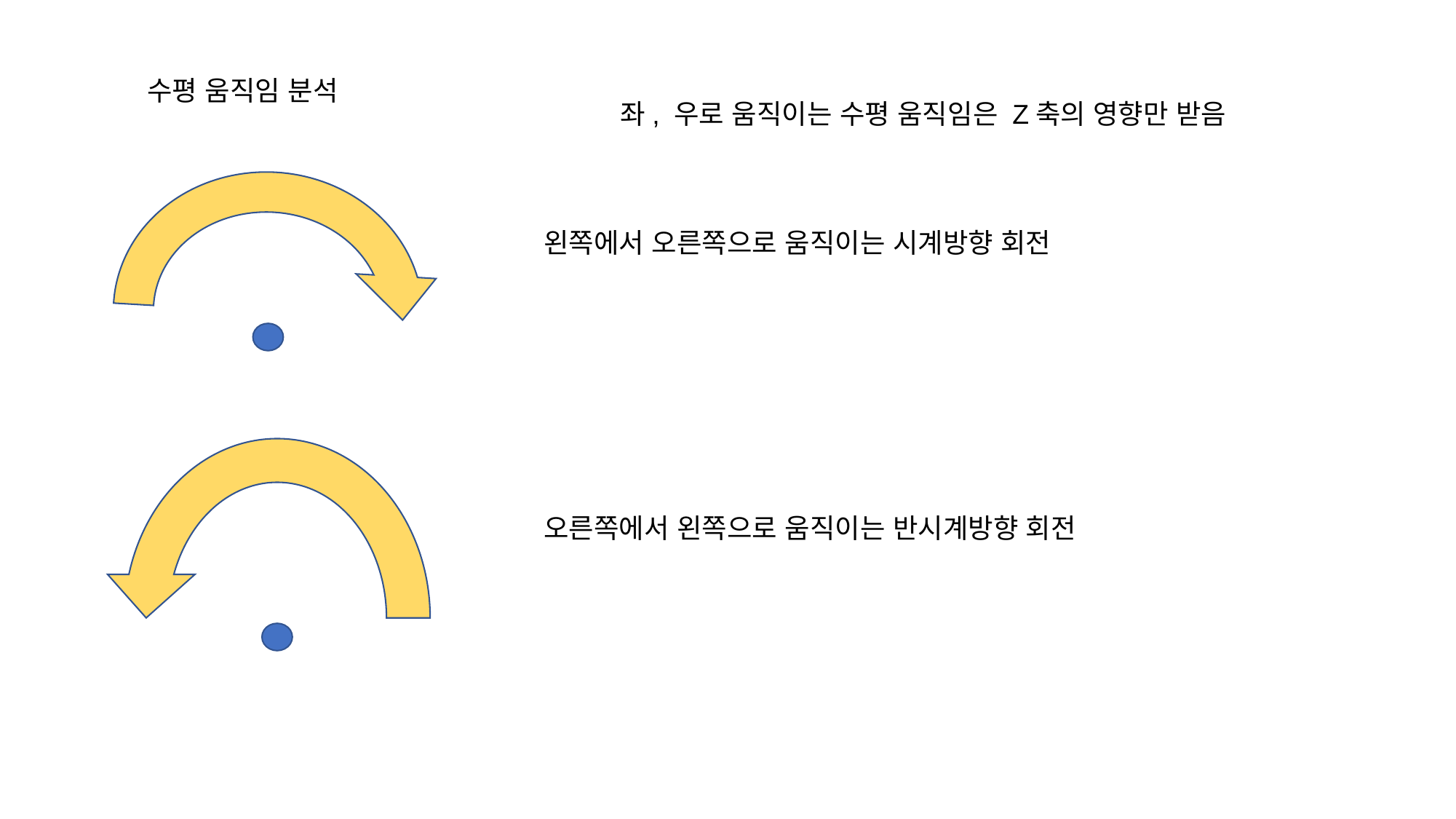

수평 움직임 분석
좌, 우로 움직이는 수평 움직임은 Z축의 영향만 받음

왼쪽에서 오른쪽으로 움직이는 시계방향 회전

오른쪽에서 왼쪽으로 움직이는 반시계방향 회전